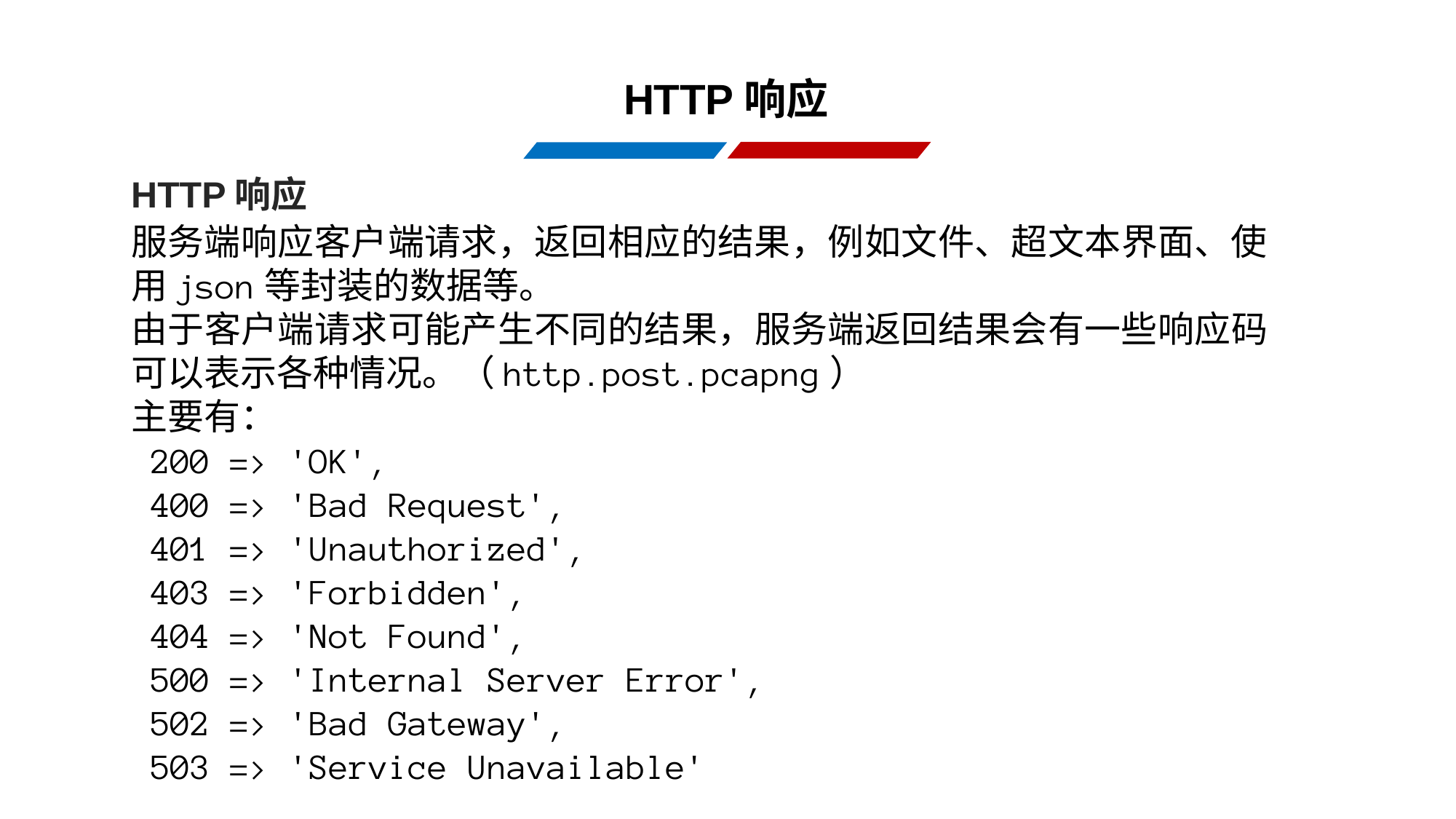

HTTP响应

HTTP响应
服务端响应客户端请求，返回相应的结果，例如文件、超文本界面、使用json等封装的数据等。
由于客户端请求可能产生不同的结果，服务端返回结果会有一些响应码可以表示各种情况。（http.post.pcapng）
主要有：
 200 => 'OK',
 400 => 'Bad Request',
 401 => 'Unauthorized',
 403 => 'Forbidden',
 404 => 'Not Found',
 500 => 'Internal Server Error',
 502 => 'Bad Gateway',
 503 => 'Service Unavailable'